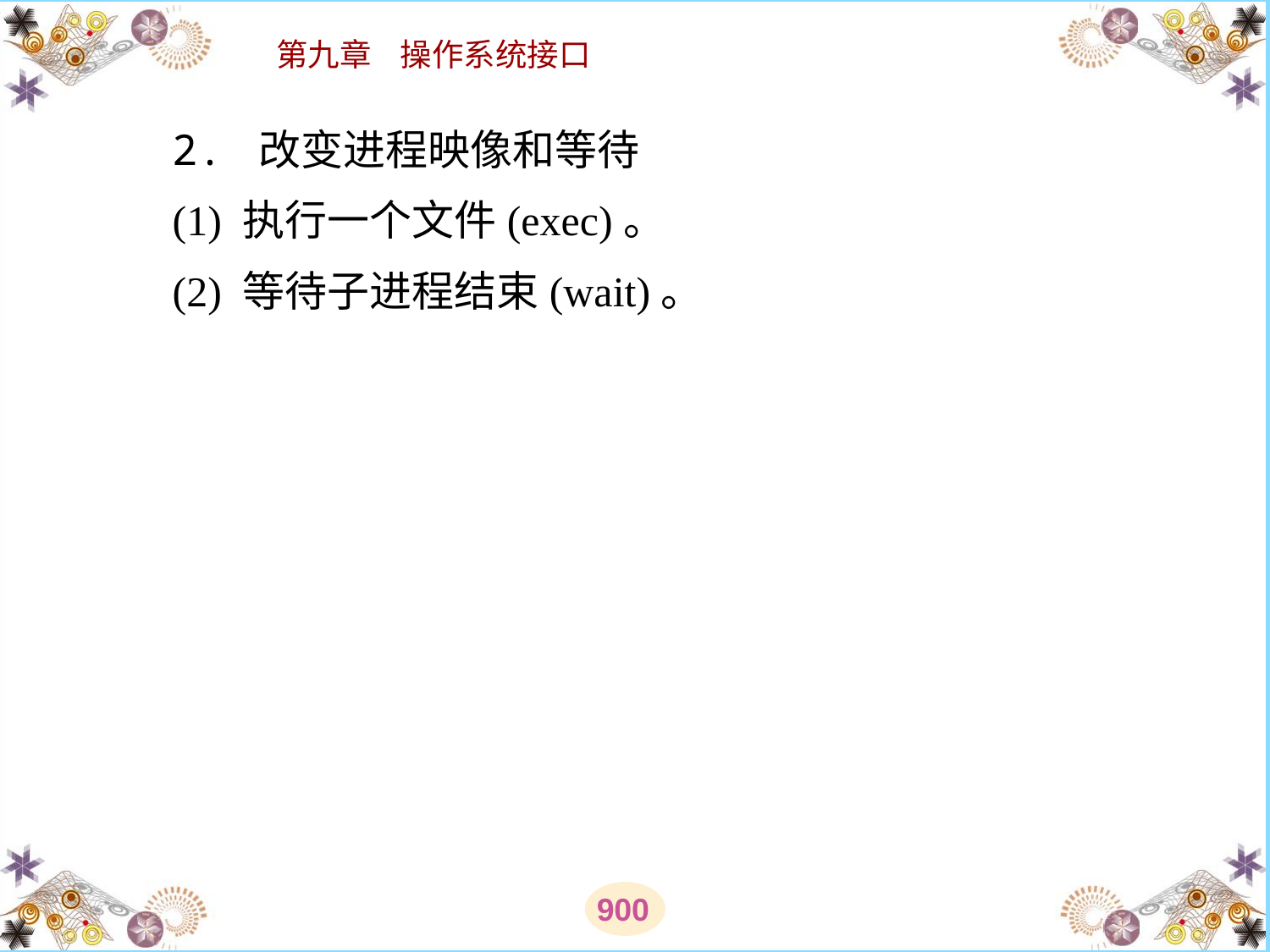

# 2. 改变进程映像和等待 　　(1) 执行一个文件(exec)。 　　(2) 等待子进程结束(wait)。